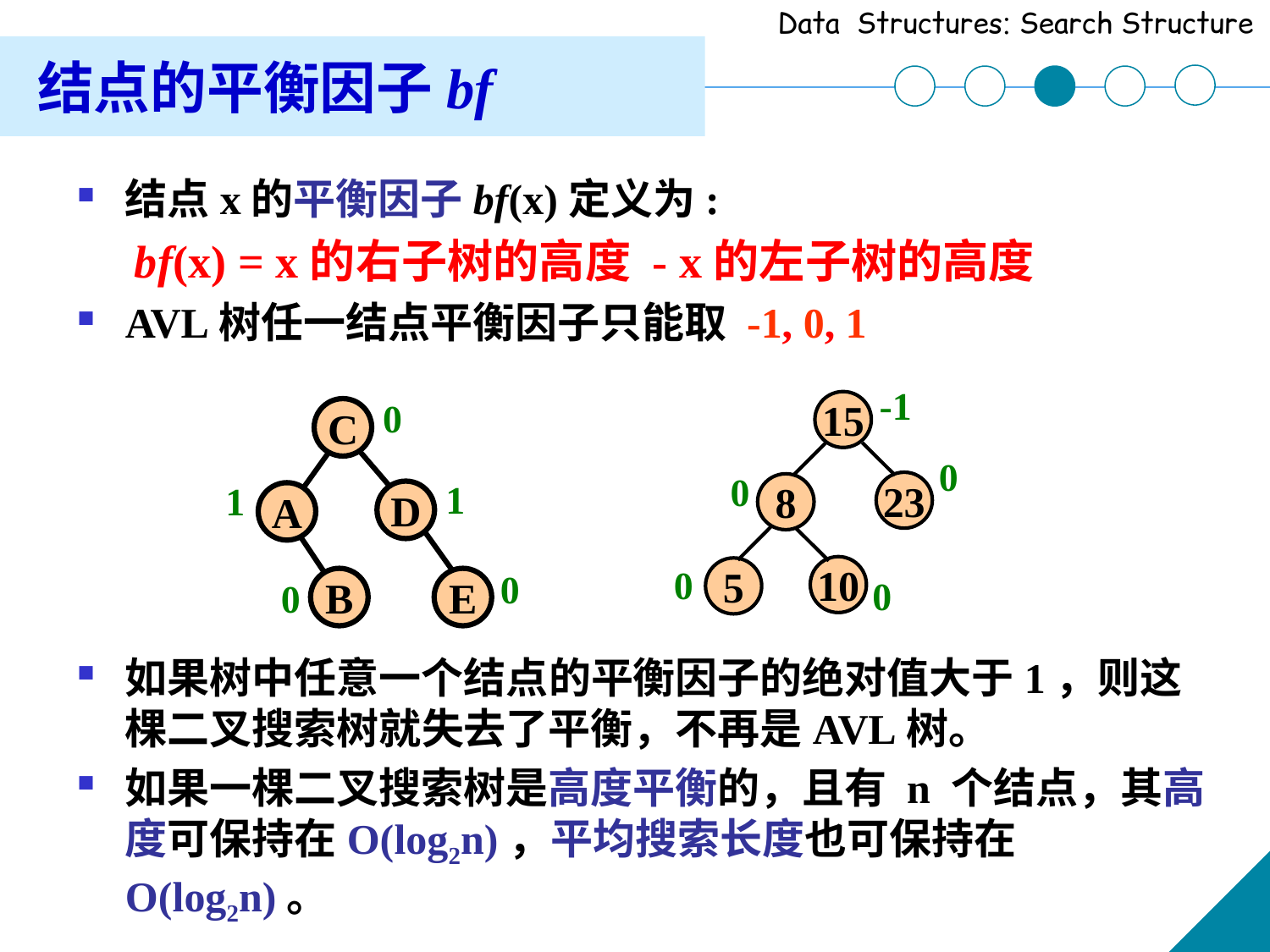

结点的平衡因子bf

结点x的平衡因子bf(x)定义为:
     bf(x) = x的右子树的高度 - x的左子树的高度
AVL树任一结点平衡因子只能取 -1, 0, 1

如果树中任意一个结点的平衡因子的绝对值大于1，则这棵二叉搜索树就失去了平衡，不再是AVL树。
如果一棵二叉搜索树是高度平衡的，且有 n 个结点，其高度可保持在O(log2n)，平均搜索长度也可保持在O(log2n)。
-1
15

0
0
23
8

10
5
0
0
0
C

D
A

B
E
1
1
0
0